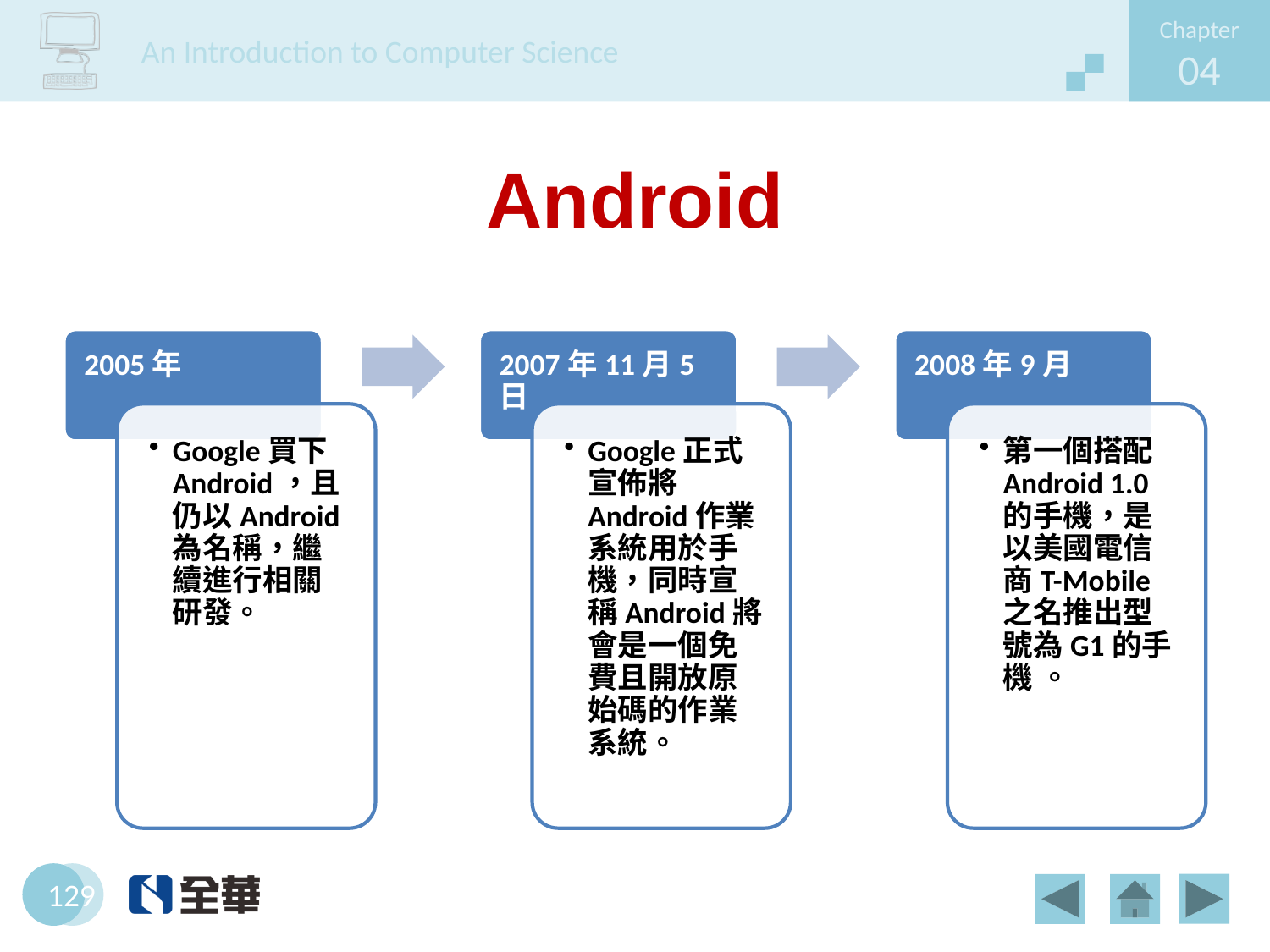

# Android
2005年
Google買下Android，且仍以Android為名稱，繼續進行相關研發。

2007年11月5日
Google正式宣佈將Android作業系統用於手機，同時宣稱Android將會是一個免費且開放原始碼的作業系統。

2008年9月
第一個搭配Android 1.0的手機，是以美國電信商T-Mobile之名推出型號為G1的手機 。